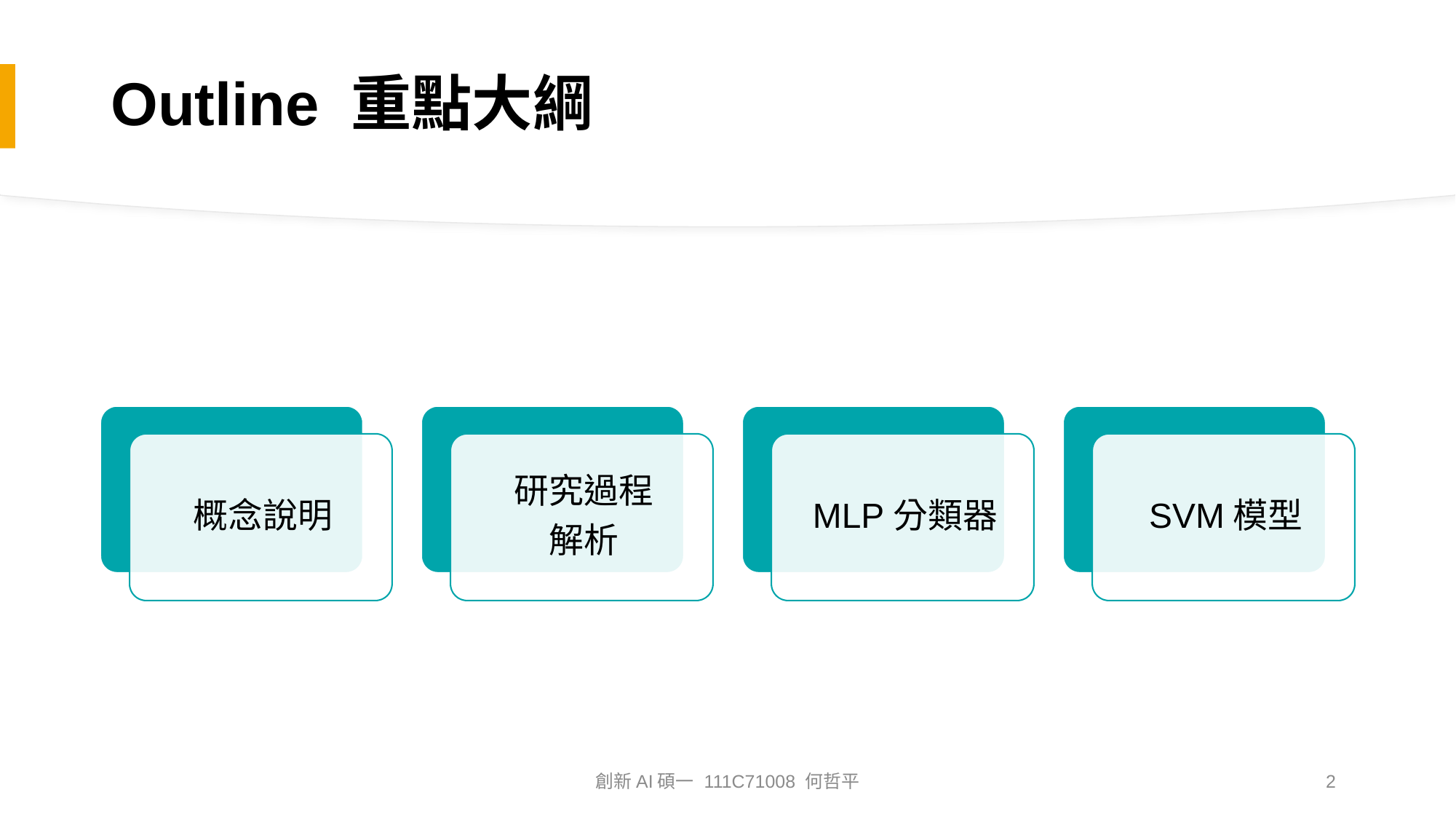

# Outline 重點大綱

概念說明
研究過程
解析
MLP分類器
SVM模型
創新AI碩一 111C71008 何哲平
2